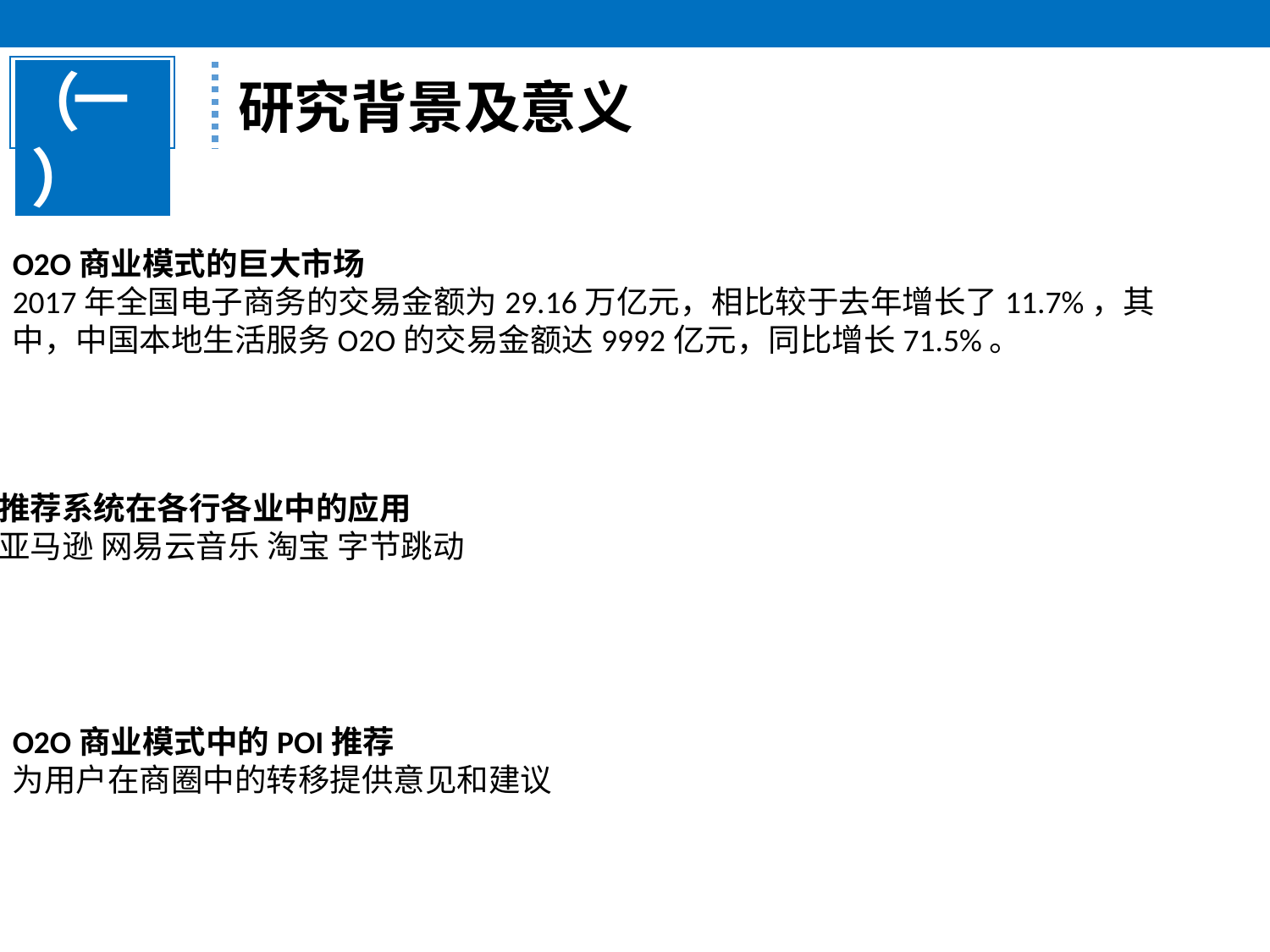

一
研究背景及意义
O2O商业模式的巨大市场
2017年全国电子商务的交易金额为29.16万亿元，相比较于去年增长了11.7%，其中，中国本地生活服务O2O的交易金额达9992亿元，同比增长71.5%。

推荐系统在各行各业中的应用
亚马逊 网易云音乐 淘宝 字节跳动

O2O商业模式中的POI推荐
为用户在商圈中的转移提供意见和建议